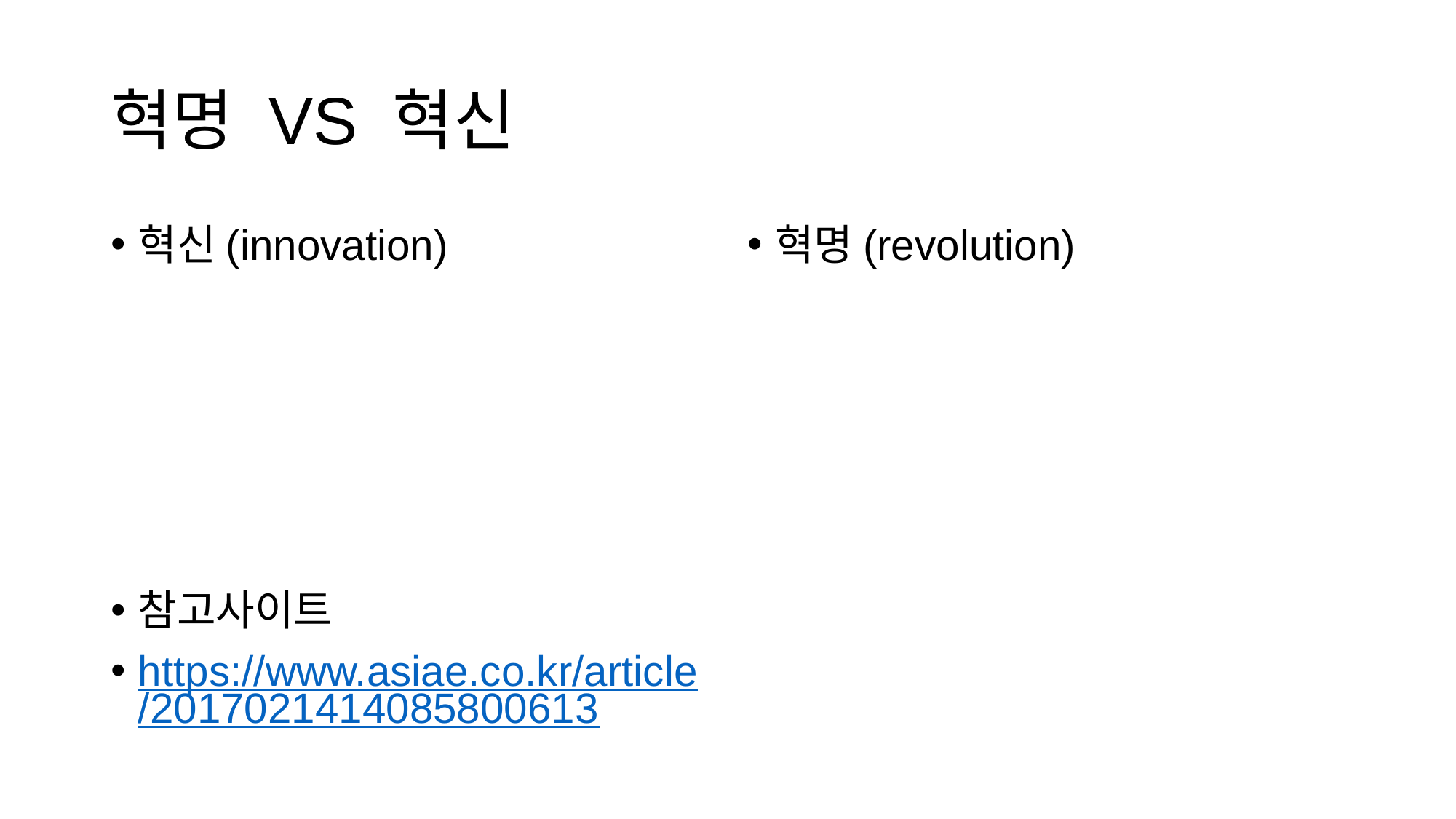

# 혁명 VS 혁신
혁신(innovation)

참고사이트
https://www.asiae.co.kr/article/2017021414085800613
혁명(revolution)